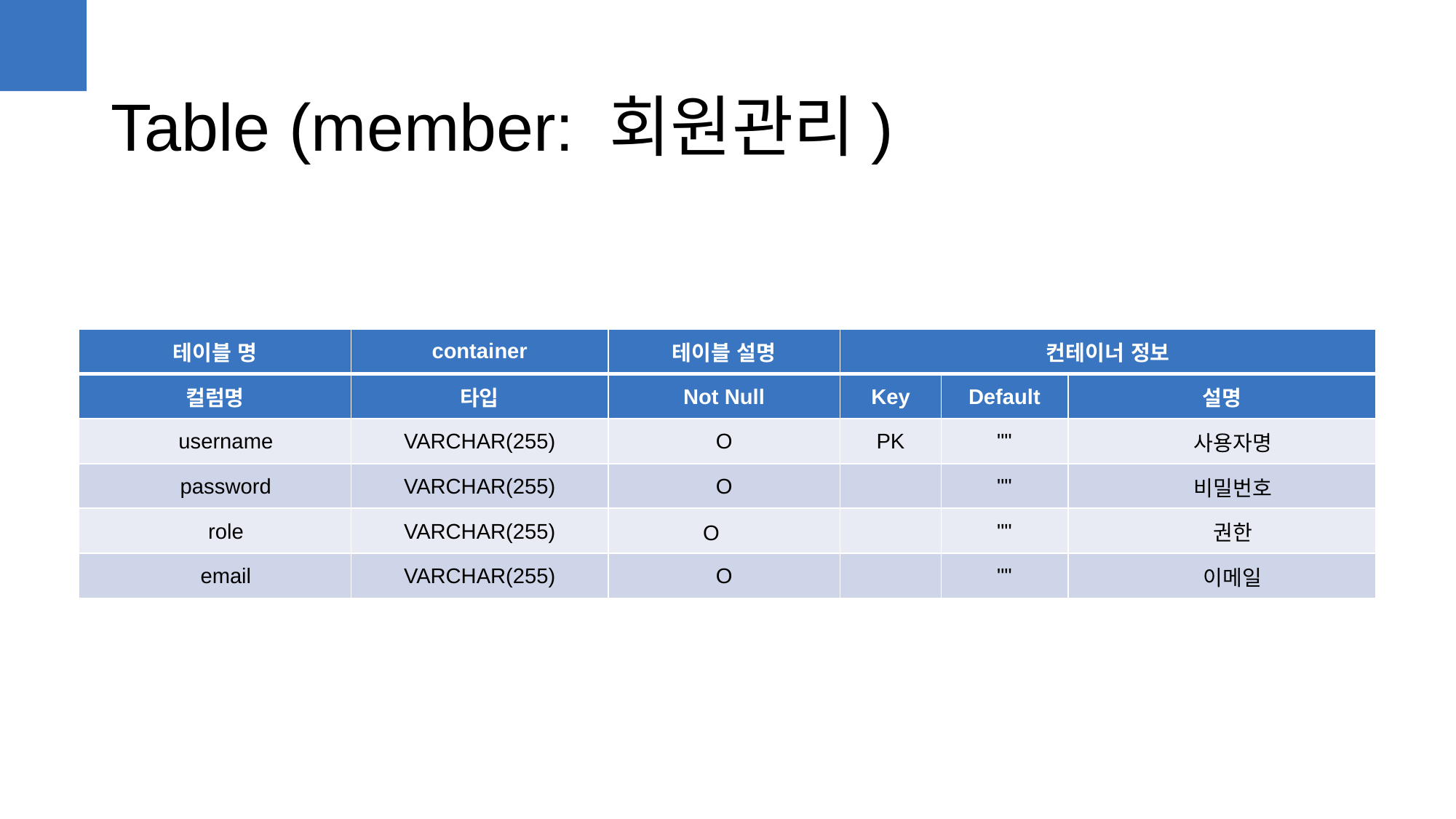

Table (member: 회원관리)
| 테이블 명 | container | 테이블 설명 | 컨테이너 정보 |  |  |
| --- | --- | --- | --- | --- | --- |
| 컬럼명 | 타입 | Not Null | Key | Default | 설명 |
| username | VARCHAR(255) | O | PK | "" | 사용자명 |
| password | VARCHAR(255) | O |  | "" | 비밀번호 |
| role | VARCHAR(255) | O |  | "" | 권한 |
| email | VARCHAR(255) | O |  | "" | 이메일 |